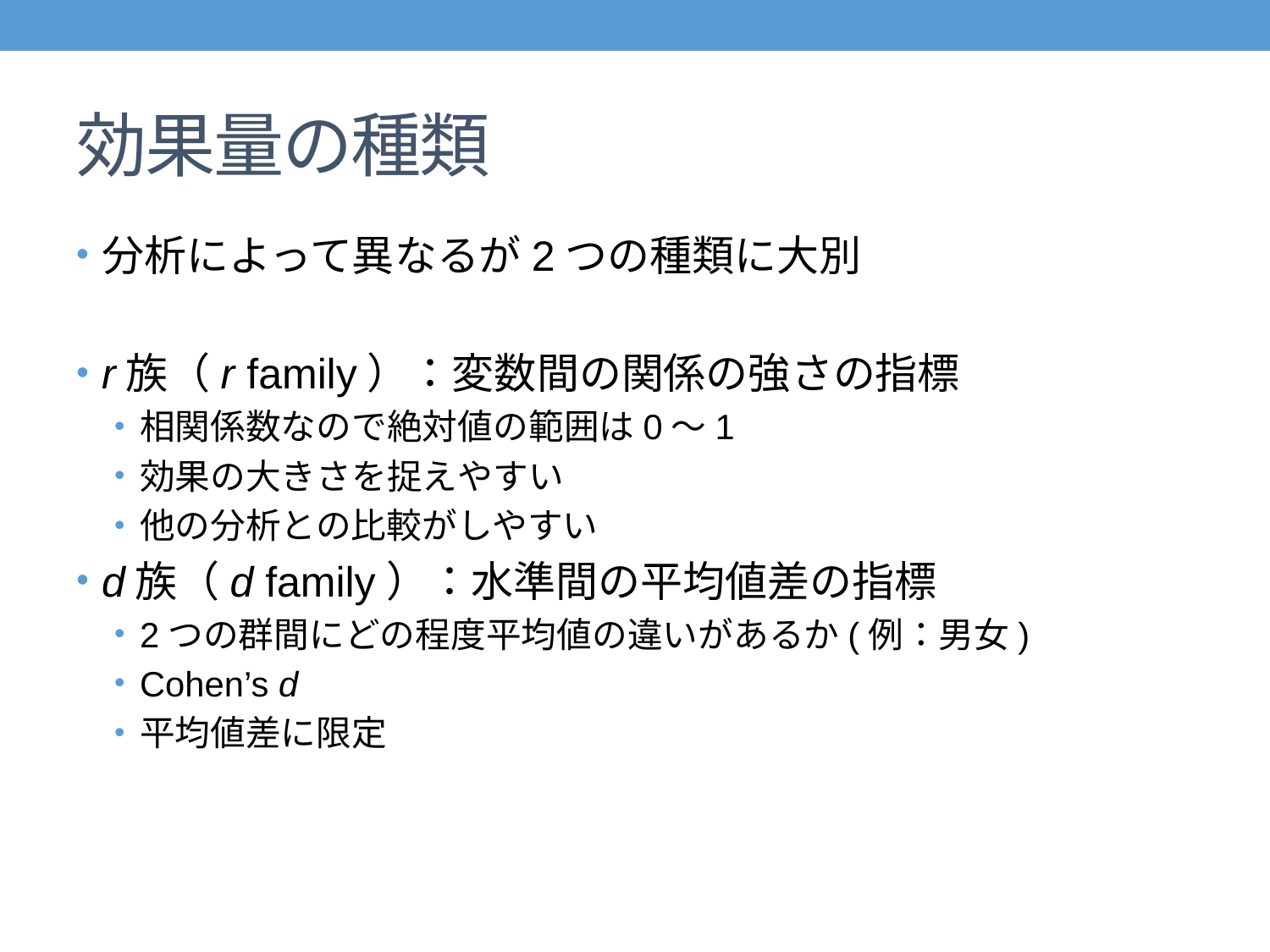

# 効果量の種類
分析によって異なるが2つの種類に大別

r族（r family）：変数間の関係の強さの指標
相関係数なので絶対値の範囲は0～1
効果の大きさを捉えやすい
他の分析との比較がしやすい
d族（d family）：水準間の平均値差の指標
2つの群間にどの程度平均値の違いがあるか(例：男女)
Cohen’s d
平均値差に限定